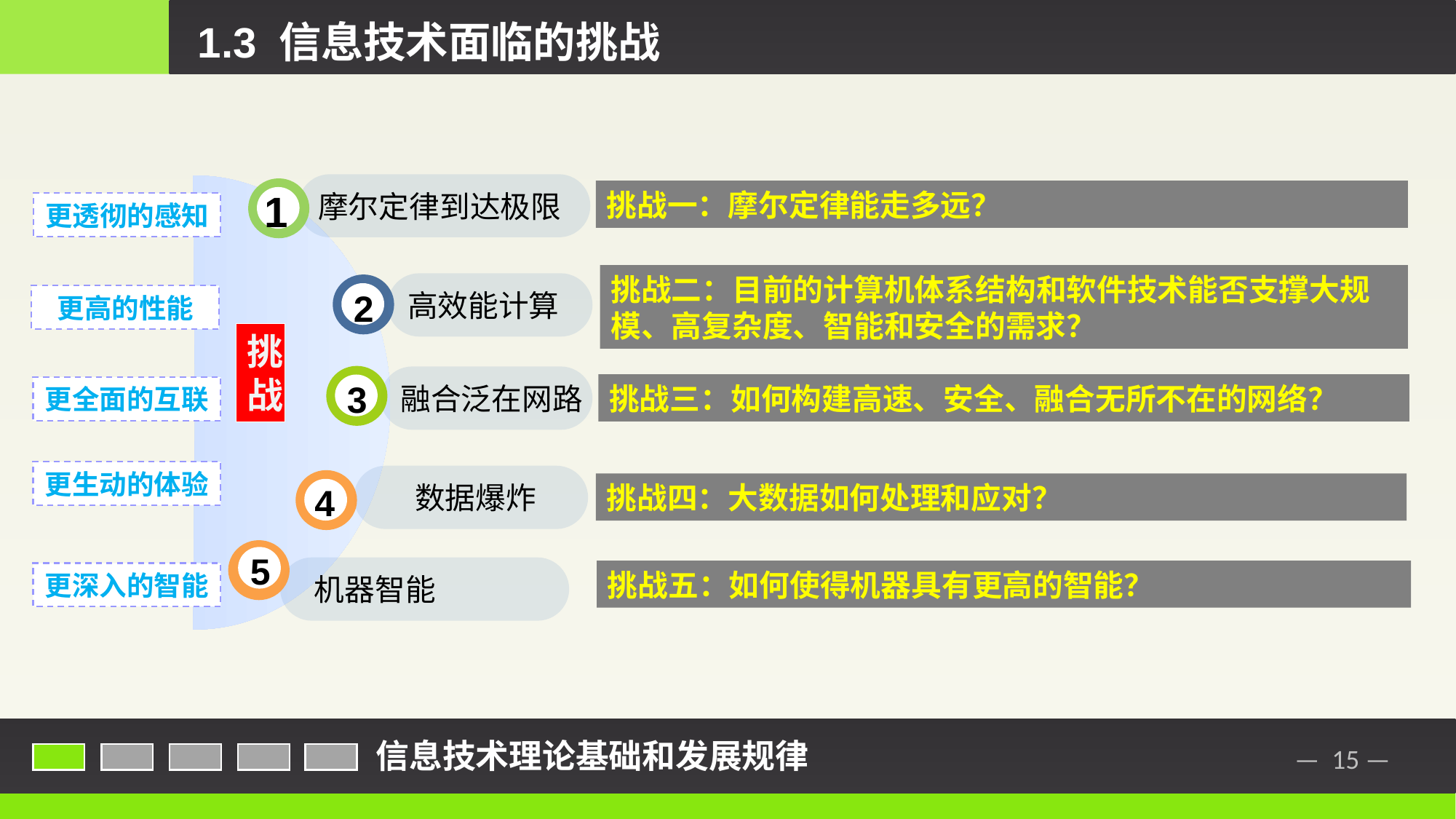

1.3 信息技术面临的挑战
摩尔定律到达极限

1
更透彻的感知

高效能计算

2
更高的性能
挑战

3
融合泛在网路
更全面的互联
更生动的体验
     数据爆炸

4

5
 机器智能
更深入的智能
挑战一：摩尔定律能走多远？
挑战二：目前的计算机体系结构和软件技术能否支撑大规模、高复杂度、智能和安全的需求？
挑战三：如何构建高速、安全、融合无所不在的网络？
挑战四：大数据如何处理和应对？
挑战五：如何使得机器具有更高的智能？
信息技术理论基础和发展规律